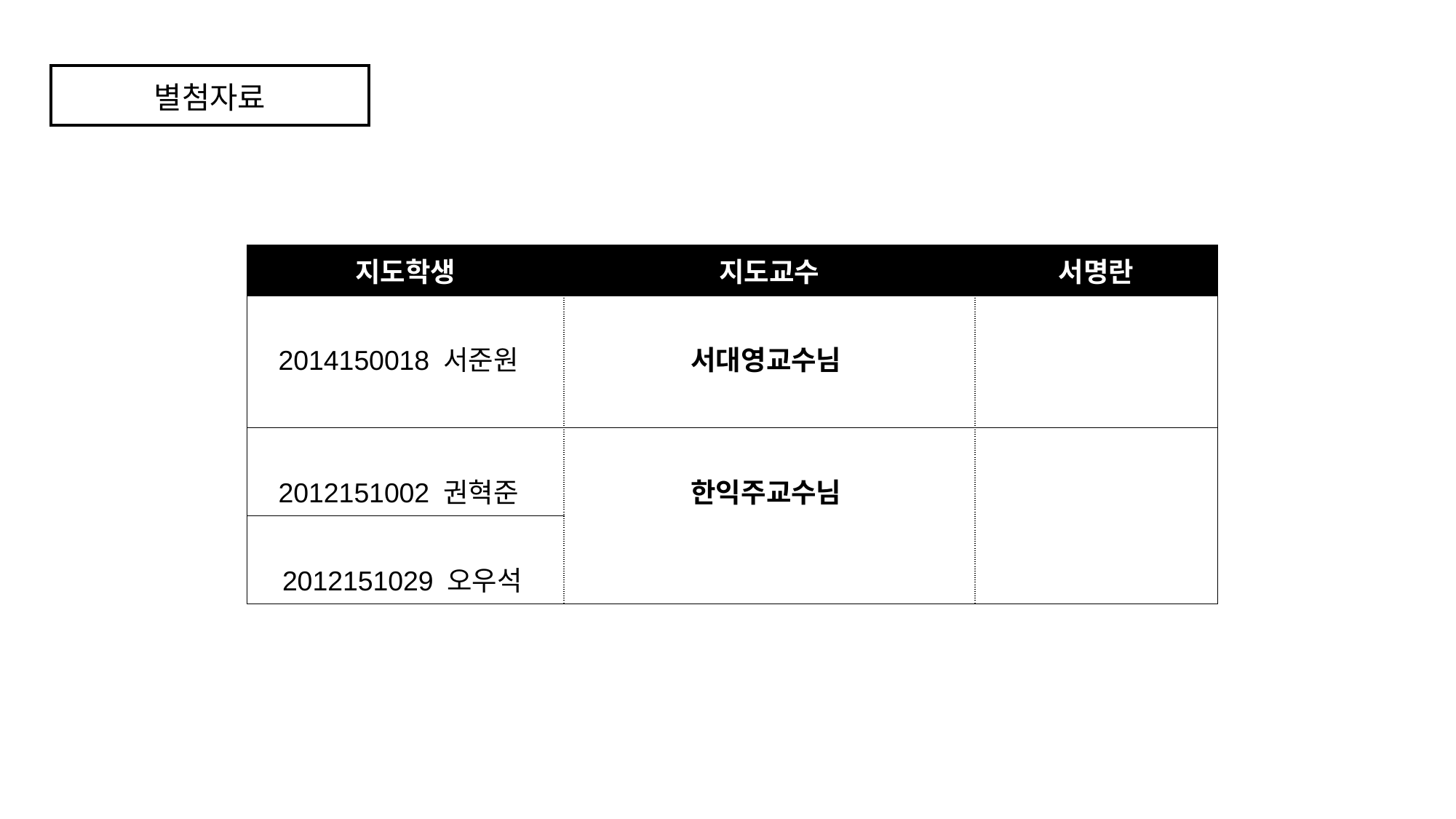

별첨자료
| 지도학생 | 지도교수 | 서명란 |
| --- | --- | --- |
| 2014150018 서준원 | 서대영교수님 |  |
| 2012151002 권혁준 | 한익주교수님 |  |
| 2012151029 오우석 |  |  |